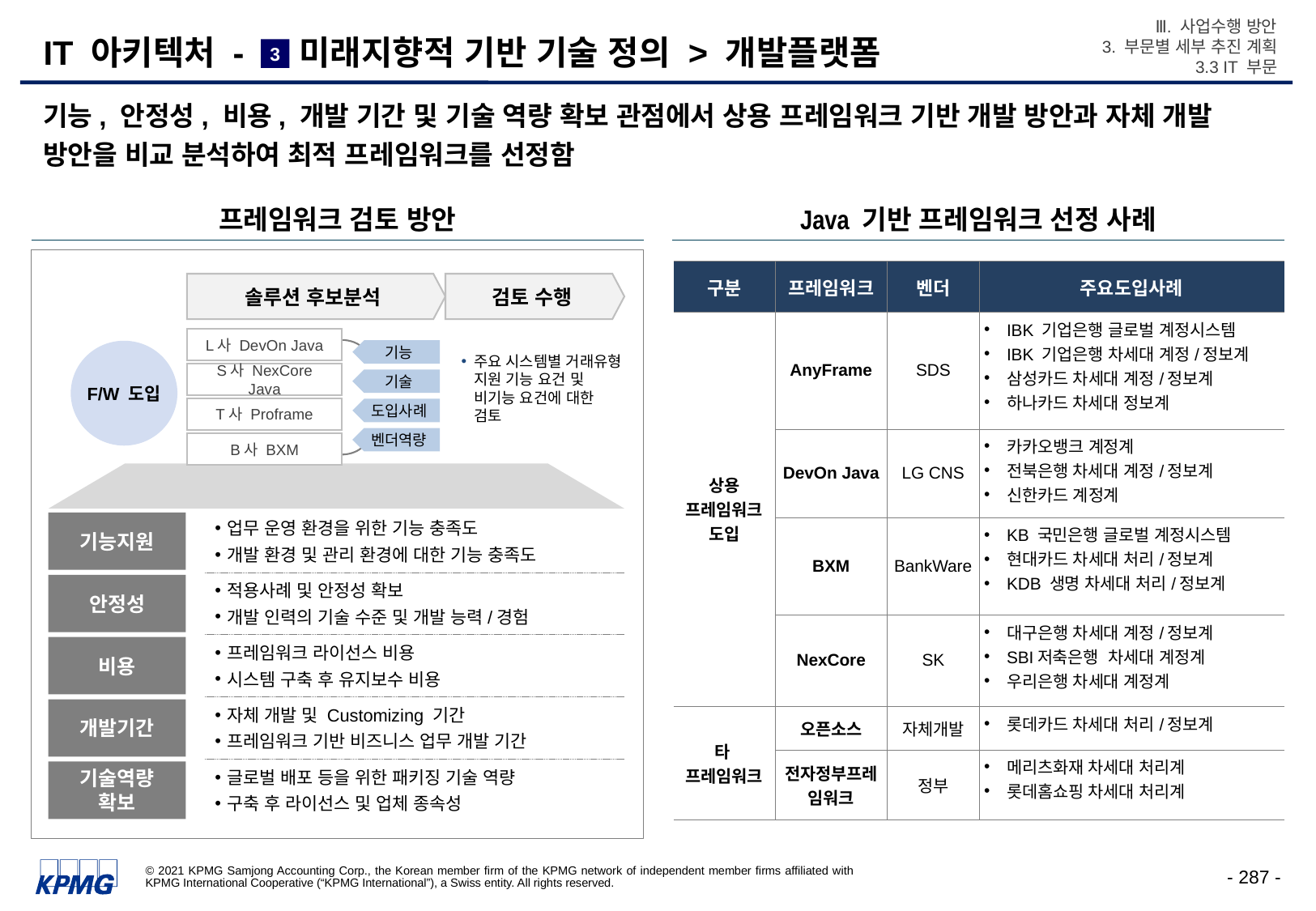

Ⅲ. 사업수행 방안
3. 부문별 세부 추진 계획
3.3 IT 부문
# IT 아키텍처 -     미래지향적 기반 기술 정의 > 개발플랫폼
3
기능, 안정성, 비용, 개발 기간 및 기술 역량 확보 관점에서 상용 프레임워크 기반 개발 방안과 자체 개발 방안을 비교 분석하여 최적 프레임워크를 선정함
프레임워크 검토 방안
Java 기반 프레임워크 선정 사례

| 구분 | 프레임워크 | 벤더 | 주요도입사례 |
| --- | --- | --- | --- |
| 상용 프레임워크 도입 | AnyFrame | SDS | IBK 기업은행 글로벌 계정시스템 IBK 기업은행 차세대 계정/정보계 삼성카드 차세대 계정/정보계 하나카드 차세대 정보계 |
|  | DevOn Java | LG CNS | 카카오뱅크 계정계 전북은행 차세대 계정/정보계 신한카드 계정계 |
|  | BXM | BankWare | KB 국민은행 글로벌 계정시스템 현대카드 차세대 처리/정보계 KDB 생명 차세대 처리/정보계 |
|  | NexCore | SK | 대구은행 차세대 계정/정보계 SBI저축은행 차세대 계정계 우리은행 차세대 계정계 |
| 타 프레임워크 | 오픈소스 | 자체개발 | 롯데카드 차세대 처리/정보계 |
|  | 전자정부프레임워크 | 정부 | 메리츠화재 차세대 처리계 롯데홈쇼핑 차세대 처리계 |
솔루션 후보분석
검토 수행
L사 DevOn Java

기능
주요 시스템별 거래유형 지원 기능 요건 및 비기능 요건에 대한 검토

S사 NexCore Java
기술
T사 Proframe
도입사례
벤더역량
B사 BXM
F/W 도입

기능지원
업무 운영 환경을 위한 기능 충족도
개발 환경 및 관리 환경에 대한 기능 충족도
안정성
적용사례 및 안정성 확보
개발 인력의 기술 수준 및 개발 능력/경험
비용
프레임워크 라이선스 비용
시스템 구축 후 유지보수 비용
개발기간
자체 개발 및 Customizing 기간
프레임워크 기반 비즈니스 업무 개발 기간
기술역량
확보
글로벌 배포 등을 위한 패키징 기술 역량
구축 후 라이선스 및 업체 종속성